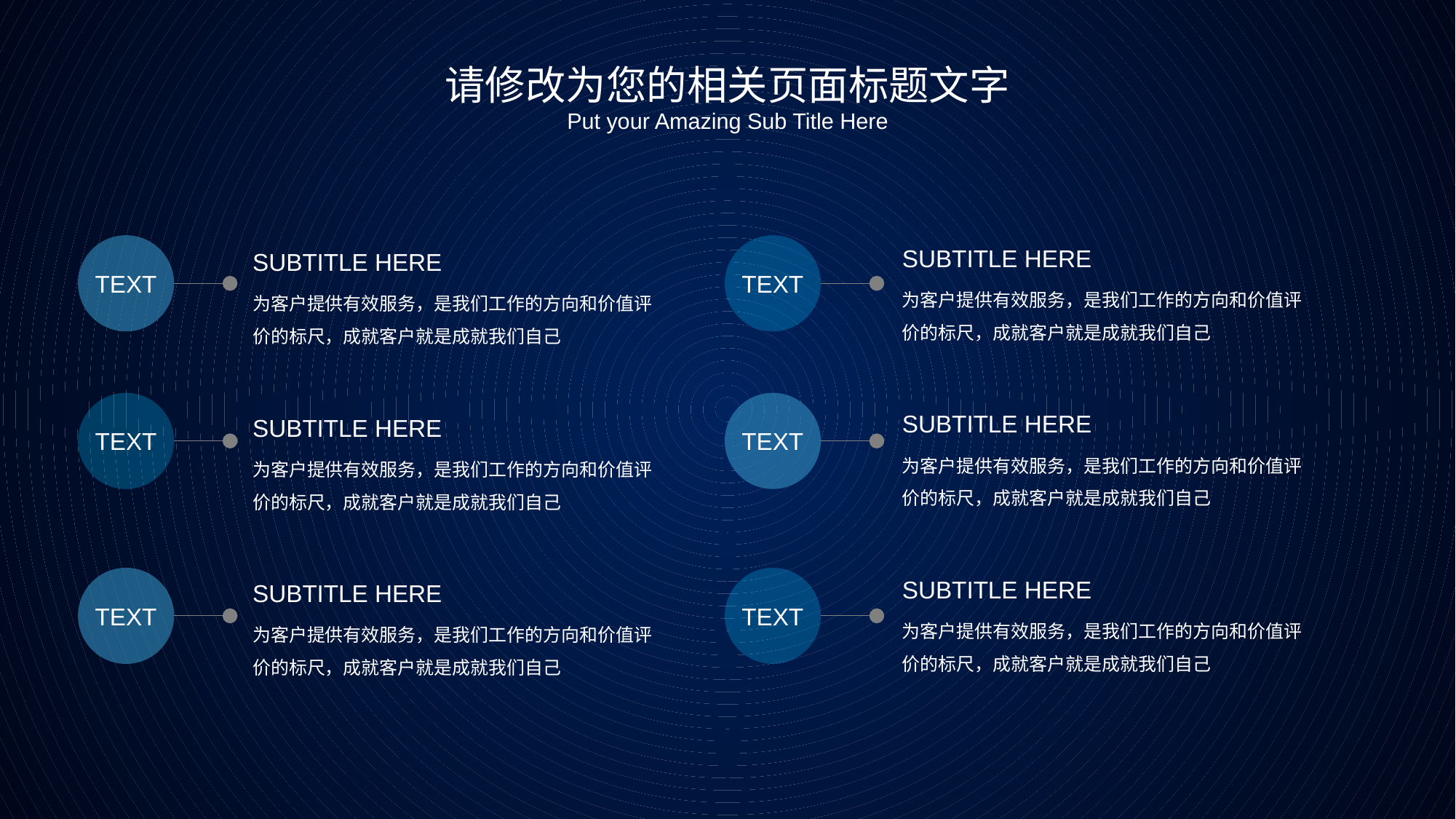

请修改为您的相关页面标题文字
Put your Amazing Sub Title Here
TEXT
TEXT
SUBTITLE HERE
为客户提供有效服务，是我们工作的方向和价值评价的标尺，成就客户就是成就我们自己
SUBTITLE HERE
为客户提供有效服务，是我们工作的方向和价值评价的标尺，成就客户就是成就我们自己
TEXT
TEXT
SUBTITLE HERE
为客户提供有效服务，是我们工作的方向和价值评价的标尺，成就客户就是成就我们自己
SUBTITLE HERE
为客户提供有效服务，是我们工作的方向和价值评价的标尺，成就客户就是成就我们自己
TEXT
TEXT
SUBTITLE HERE
为客户提供有效服务，是我们工作的方向和价值评价的标尺，成就客户就是成就我们自己
SUBTITLE HERE
为客户提供有效服务，是我们工作的方向和价值评价的标尺，成就客户就是成就我们自己